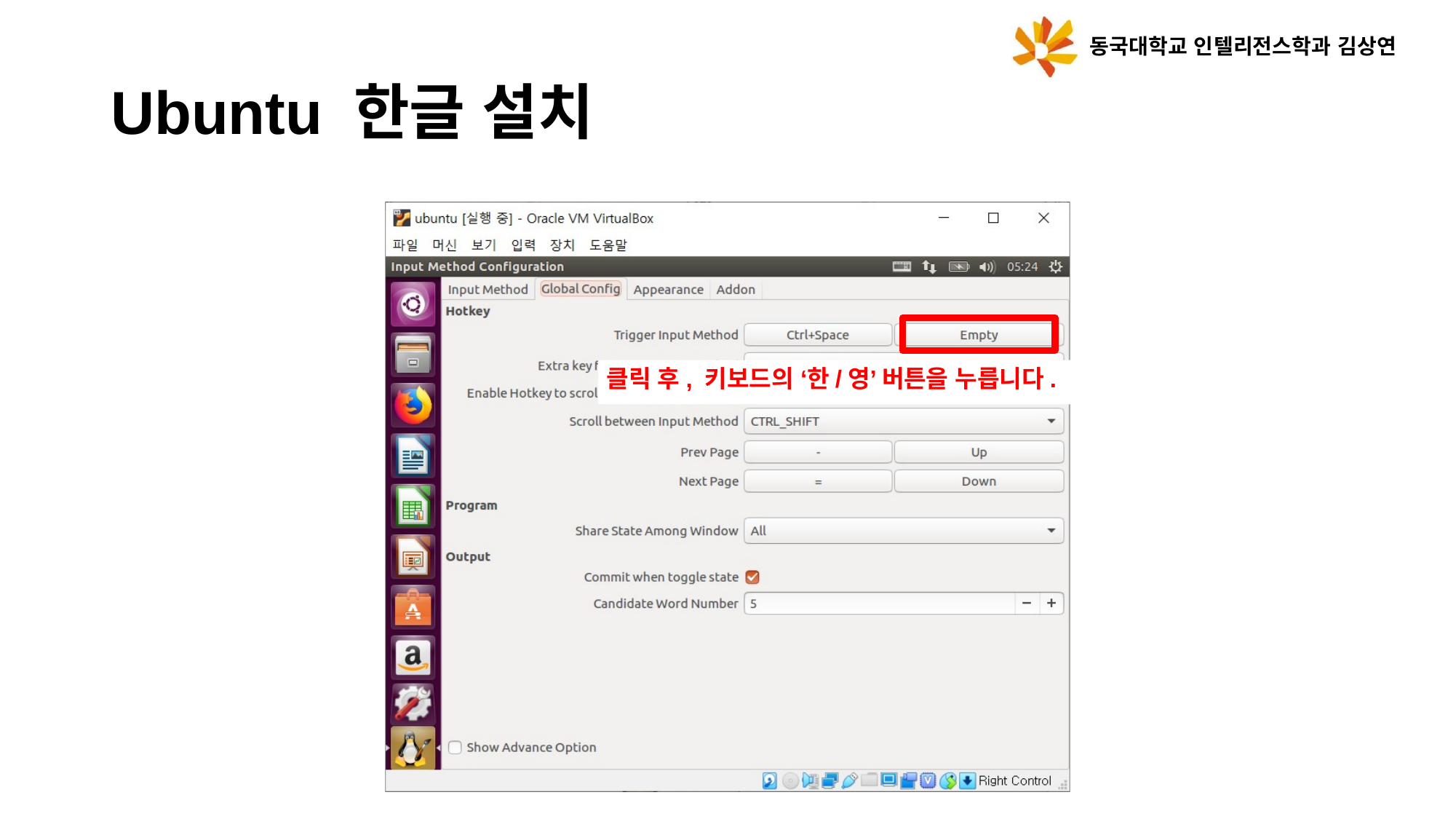

동국대학교 인텔리전스학과 김상연
# Ubuntu 한글 설치

클릭 후, 키보드의 ‘한/영’ 버튼을 누릅니다.